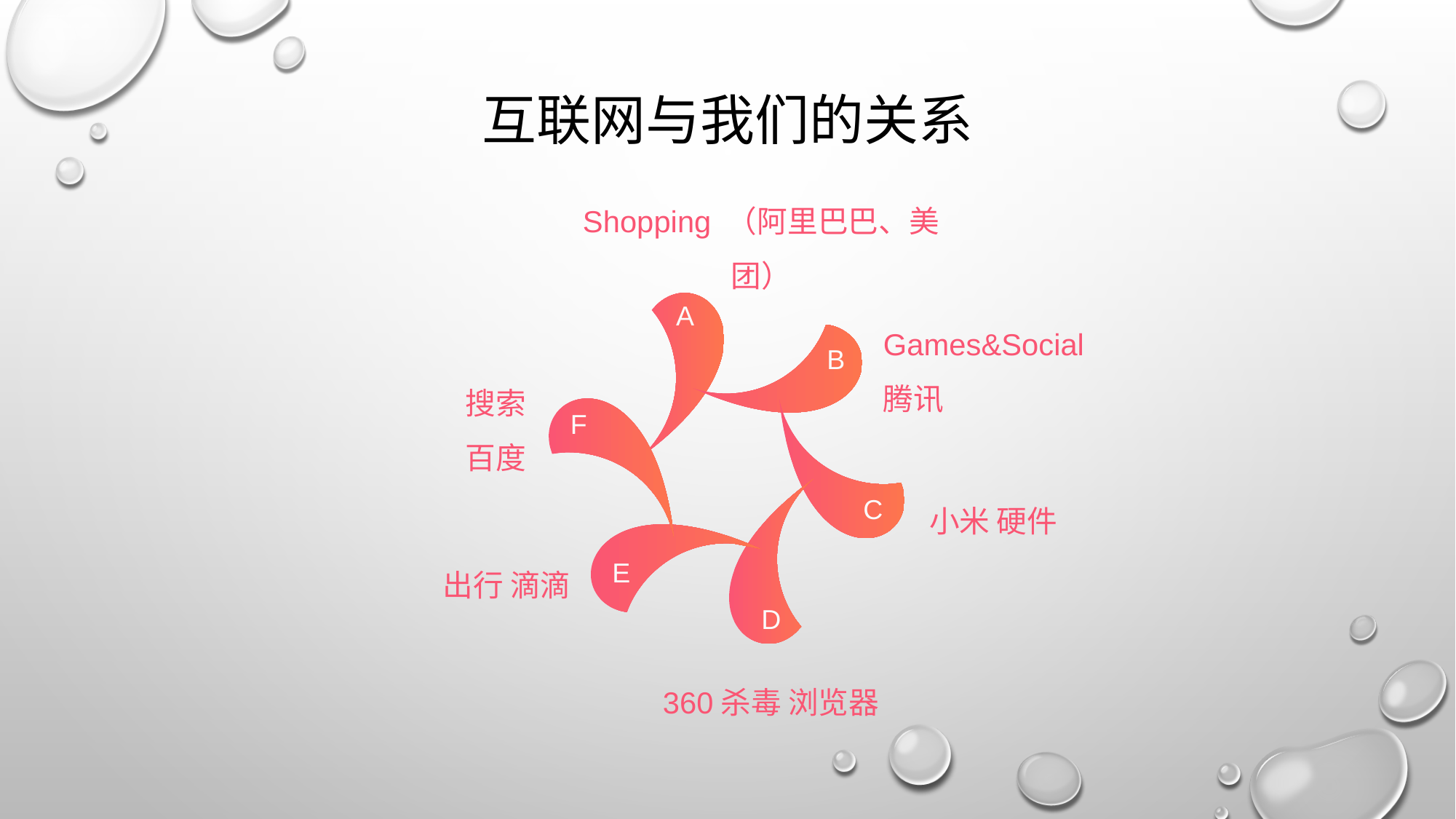

互联网与我们的关系
Shopping （阿里巴巴、美团）
A
Games&Social
腾讯
B
搜索
百度
F
C
小米 硬件
D
E
出行 滴滴
360杀毒 浏览器